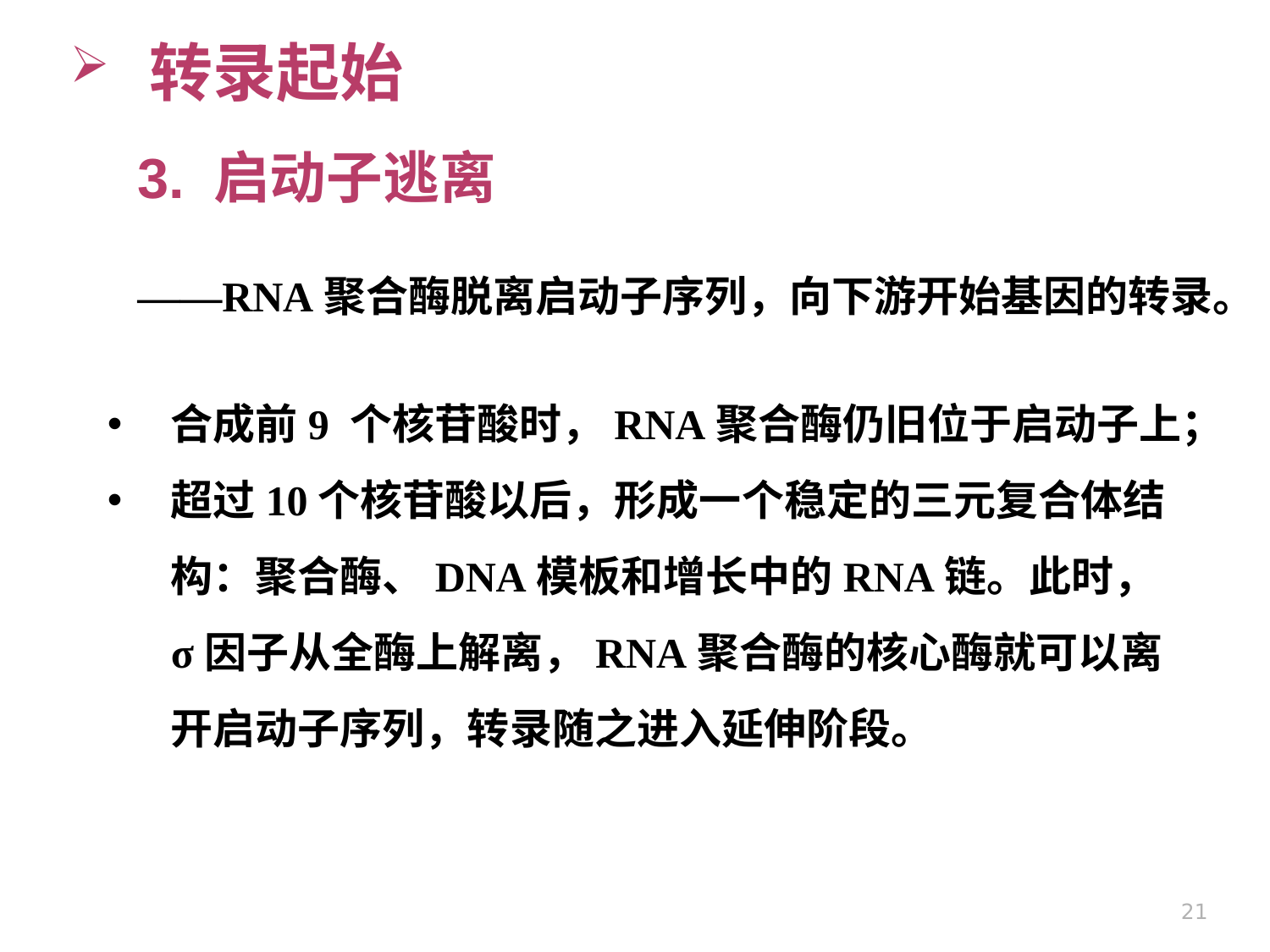

转录起始
3. 启动子逃离
——RNA聚合酶脱离启动子序列，向下游开始基因的转录。
合成前9 个核苷酸时，RNA聚合酶仍旧位于启动子上；
超过10个核苷酸以后，形成一个稳定的三元复合体结构：聚合酶、DNA模板和增长中的RNA链。此时，σ因子从全酶上解离，RNA聚合酶的核心酶就可以离开启动子序列，转录随之进入延伸阶段。
21